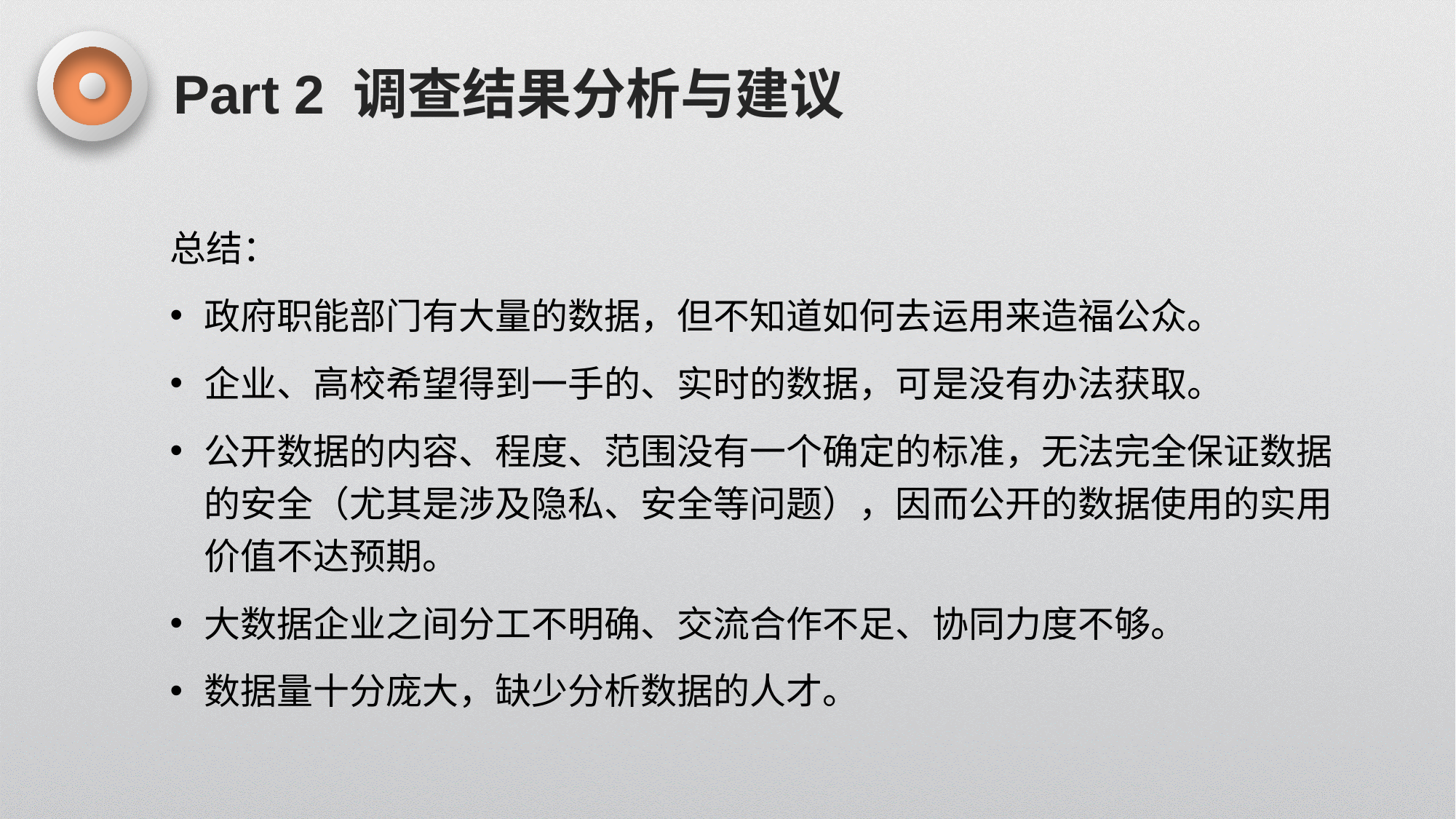

Part 2 调查结果分析与建议
总结：
政府职能部门有大量的数据，但不知道如何去运用来造福公众。
企业、高校希望得到一手的、实时的数据，可是没有办法获取。
公开数据的内容、程度、范围没有一个确定的标准，无法完全保证数据的安全（尤其是涉及隐私、安全等问题），因而公开的数据使用的实用价值不达预期。
大数据企业之间分工不明确、交流合作不足、协同力度不够。
数据量十分庞大，缺少分析数据的人才。